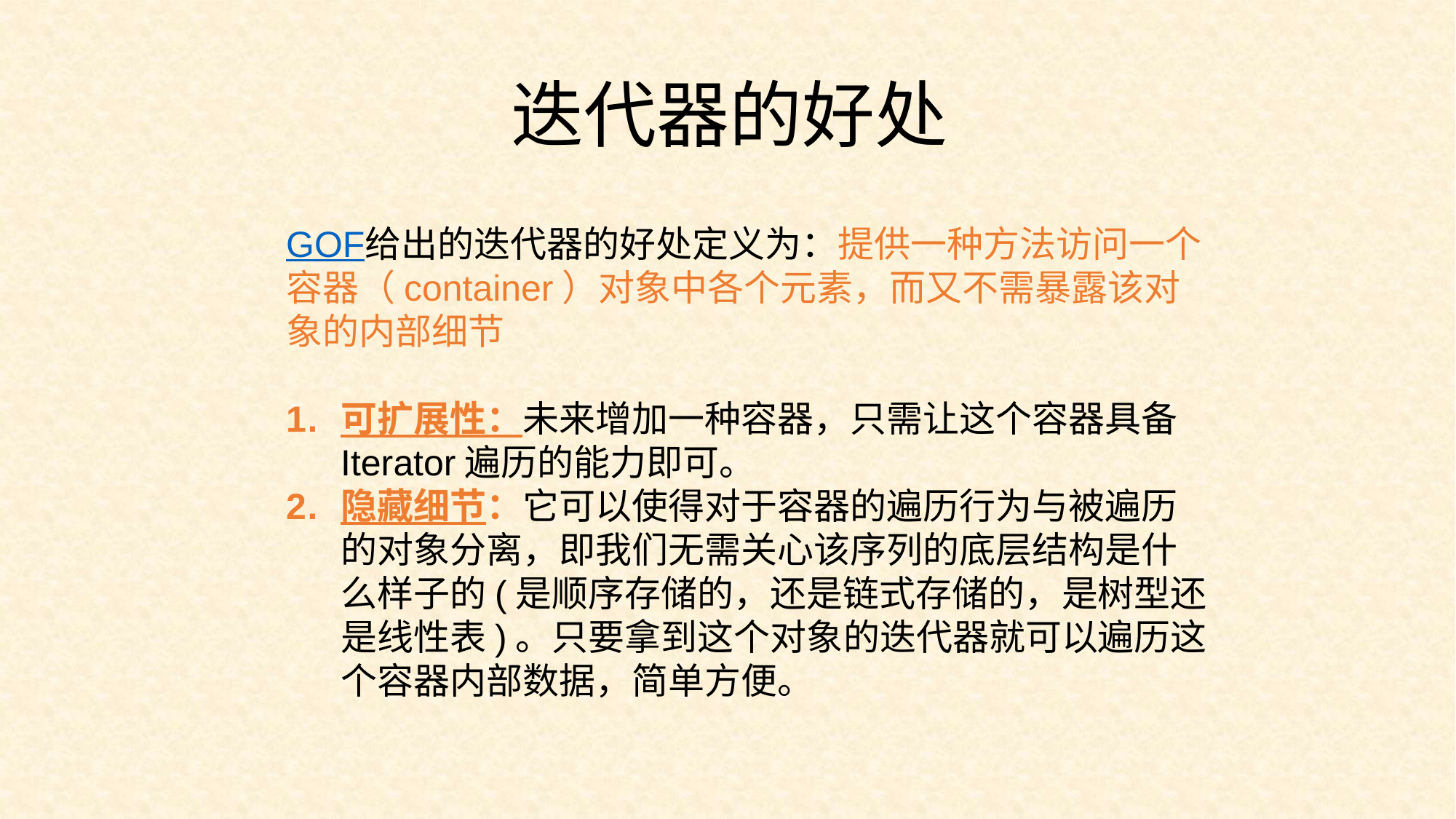

迭代器的好处
GOF给出的迭代器的好处定义为：提供一种方法访问一个容器（container）对象中各个元素，而又不需暴露该对象的内部细节

可扩展性：未来增加一种容器，只需让这个容器具备Iterator遍历的能力即可。
隐藏细节：它可以使得对于容器的遍历行为与被遍历的对象分离，即我们无需关心该序列的底层结构是什么样子的(是顺序存储的，还是链式存储的，是树型还是线性表)。只要拿到这个对象的迭代器就可以遍历这个容器内部数据，简单方便。